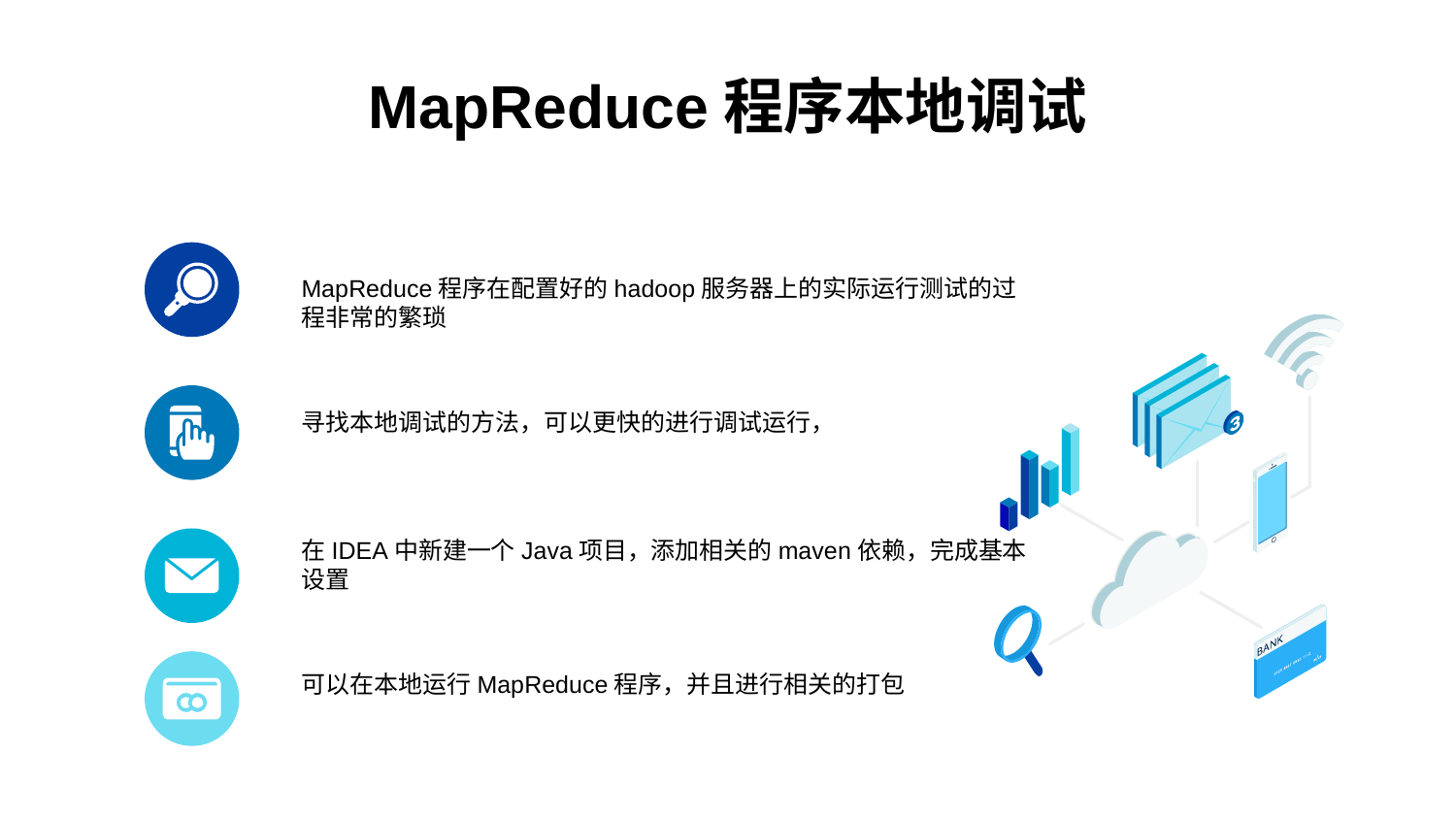

# MapReduce程序本地调试

MapReduce程序在配置好的hadoop服务器上的实际运行测试的过程非常的繁琐

寻找本地调试的方法，可以更快的进行调试运行，

在IDEA中新建一个Java项目，添加相关的maven依赖，完成基本设置

可以在本地运行MapReduce程序，并且进行相关的打包